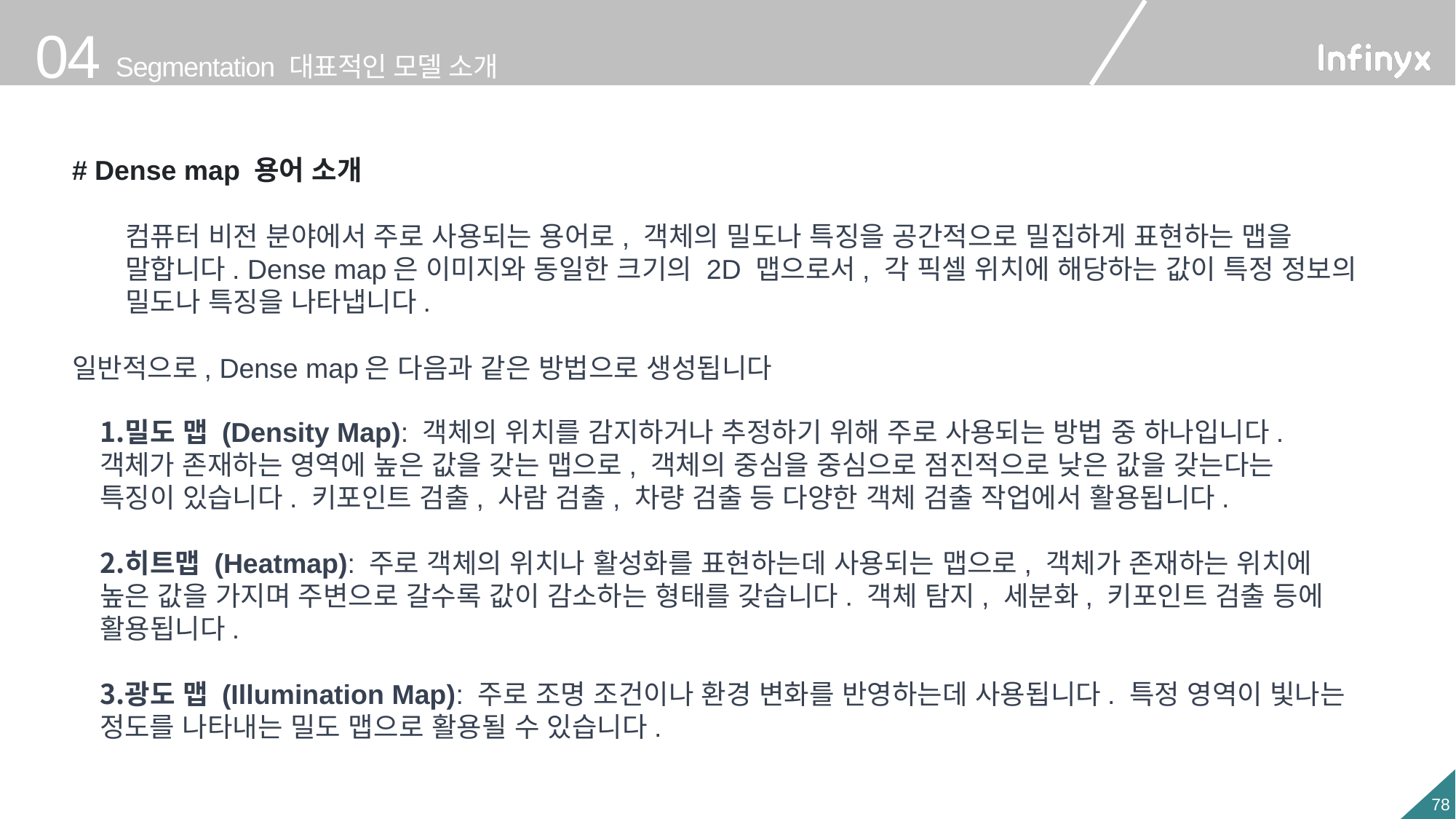

# Dense map 용어 소개
컴퓨터 비전 분야에서 주로 사용되는 용어로, 객체의 밀도나 특징을 공간적으로 밀집하게 표현하는 맵을 말합니다. Dense map은 이미지와 동일한 크기의 2D 맵으로서, 각 픽셀 위치에 해당하는 값이 특정 정보의 밀도나 특징을 나타냅니다.
일반적으로, Dense map은 다음과 같은 방법으로 생성됩니다

밀도 맵 (Density Map): 객체의 위치를 감지하거나 추정하기 위해 주로 사용되는 방법 중 하나입니다. 객체가 존재하는 영역에 높은 값을 갖는 맵으로, 객체의 중심을 중심으로 점진적으로 낮은 값을 갖는다는 특징이 있습니다. 키포인트 검출, 사람 검출, 차량 검출 등 다양한 객체 검출 작업에서 활용됩니다.

히트맵 (Heatmap): 주로 객체의 위치나 활성화를 표현하는데 사용되는 맵으로, 객체가 존재하는 위치에 높은 값을 가지며 주변으로 갈수록 값이 감소하는 형태를 갖습니다. 객체 탐지, 세분화, 키포인트 검출 등에 활용됩니다.

광도 맵 (Illumination Map): 주로 조명 조건이나 환경 변화를 반영하는데 사용됩니다. 특정 영역이 빛나는 정도를 나타내는 밀도 맵으로 활용될 수 있습니다.